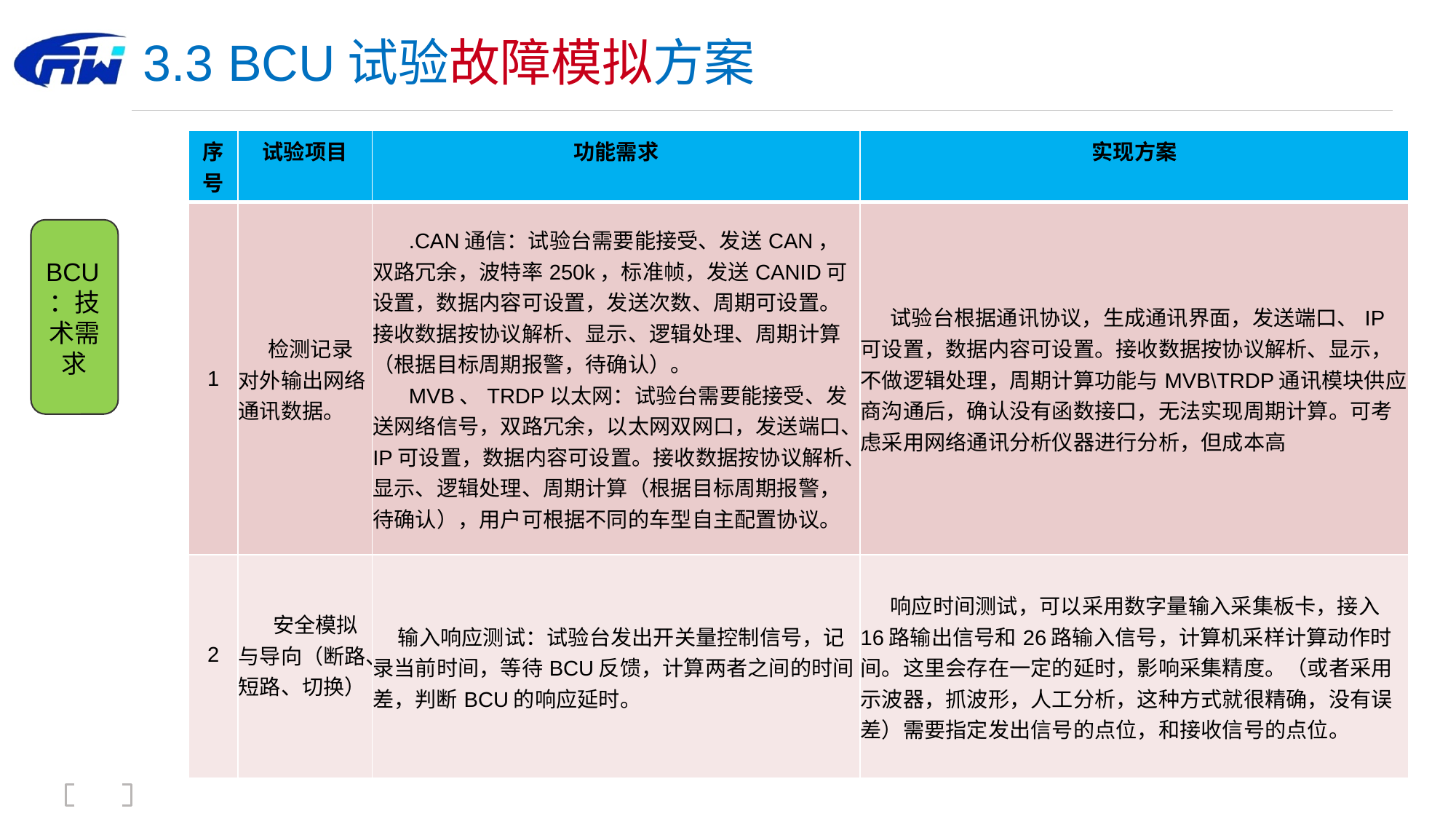

# 3.3 BCU试验故障模拟方案

| 序号 | 试验项目 | 功能需求 | 实现方案 |
| --- | --- | --- | --- |
| 1 | 检测记录对外输出网络通讯数据。 | .CAN通信：试验台需要能接受、发送CAN，双路冗余，波特率250k，标准帧，发送CANID可设置，数据内容可设置，发送次数、周期可设置。接收数据按协议解析、显示、逻辑处理、周期计算（根据目标周期报警，待确认）。 MVB、TRDP以太网：试验台需要能接受、发送网络信号，双路冗余，以太网双网口，发送端口、IP可设置，数据内容可设置。接收数据按协议解析、显示、逻辑处理、周期计算（根据目标周期报警，待确认），用户可根据不同的车型自主配置协议。 | 试验台根据通讯协议，生成通讯界面，发送端口、IP可设置，数据内容可设置。接收数据按协议解析、显示，不做逻辑处理，周期计算功能与MVB\TRDP通讯模块供应商沟通后，确认没有函数接口，无法实现周期计算。可考虑采用网络通讯分析仪器进行分析，但成本高 |
| 2 | 安全模拟与导向（断路、短路、切换） | 输入响应测试：试验台发出开关量控制信号，记录当前时间，等待BCU反馈，计算两者之间的时间差，判断BCU的响应延时。 | 响应时间测试，可以采用数字量输入采集板卡，接入16路输出信号和26路输入信号，计算机采样计算动作时间。这里会存在一定的延时，影响采集精度。（或者采用示波器，抓波形，人工分析，这种方式就很精确，没有误差）需要指定发出信号的点位，和接收信号的点位。 |
BCU：技术需求
48